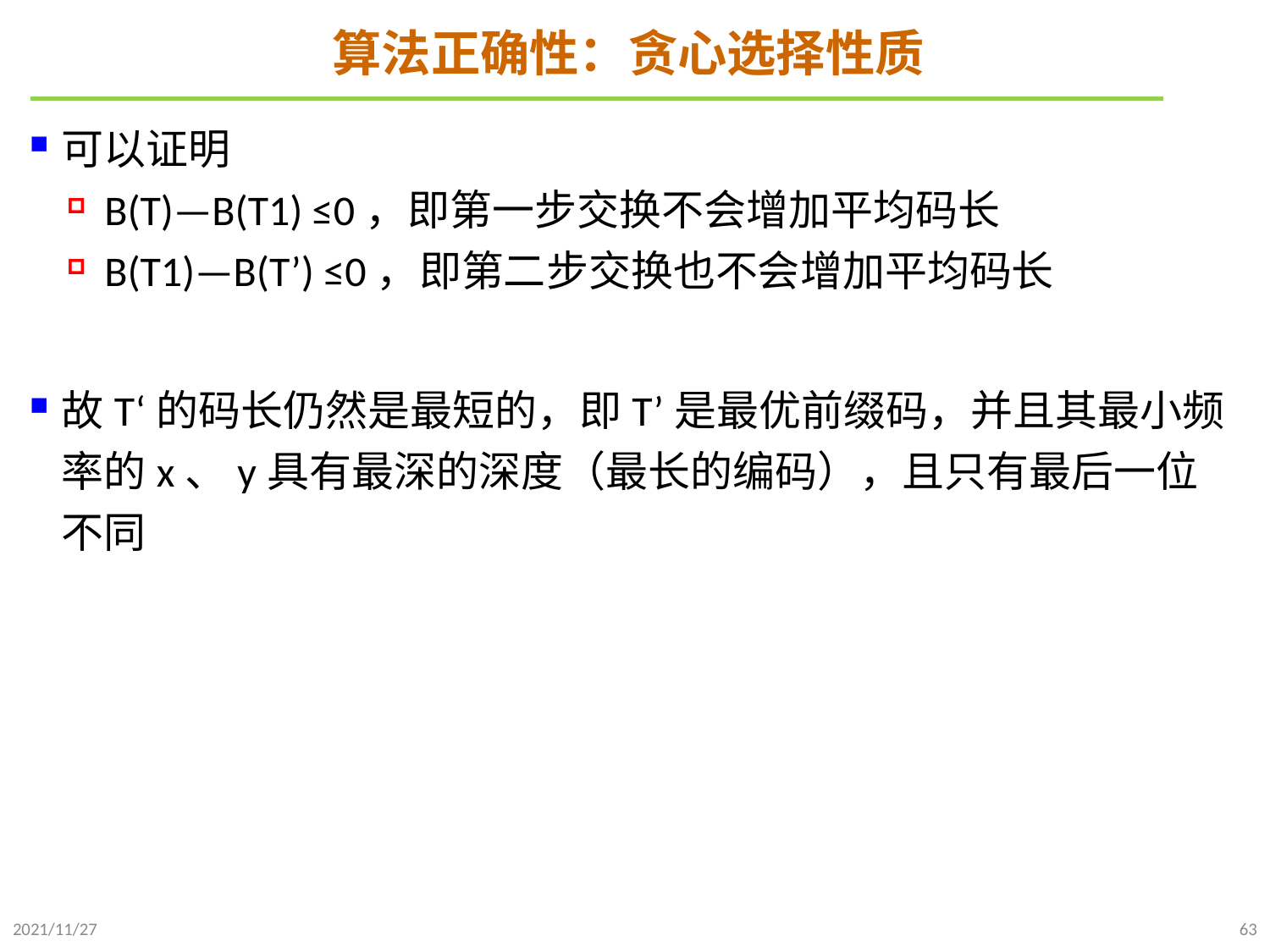

# 算法正确性：贪心选择性质
可以证明
B(T)—B(T1) ≤0，即第一步交换不会增加平均码长
B(T1)—B(T’) ≤0，即第二步交换也不会增加平均码长

故T‘的码长仍然是最短的，即T’是最优前缀码，并且其最小频率的x、y具有最深的深度（最长的编码），且只有最后一位不同

2021/11/27
63